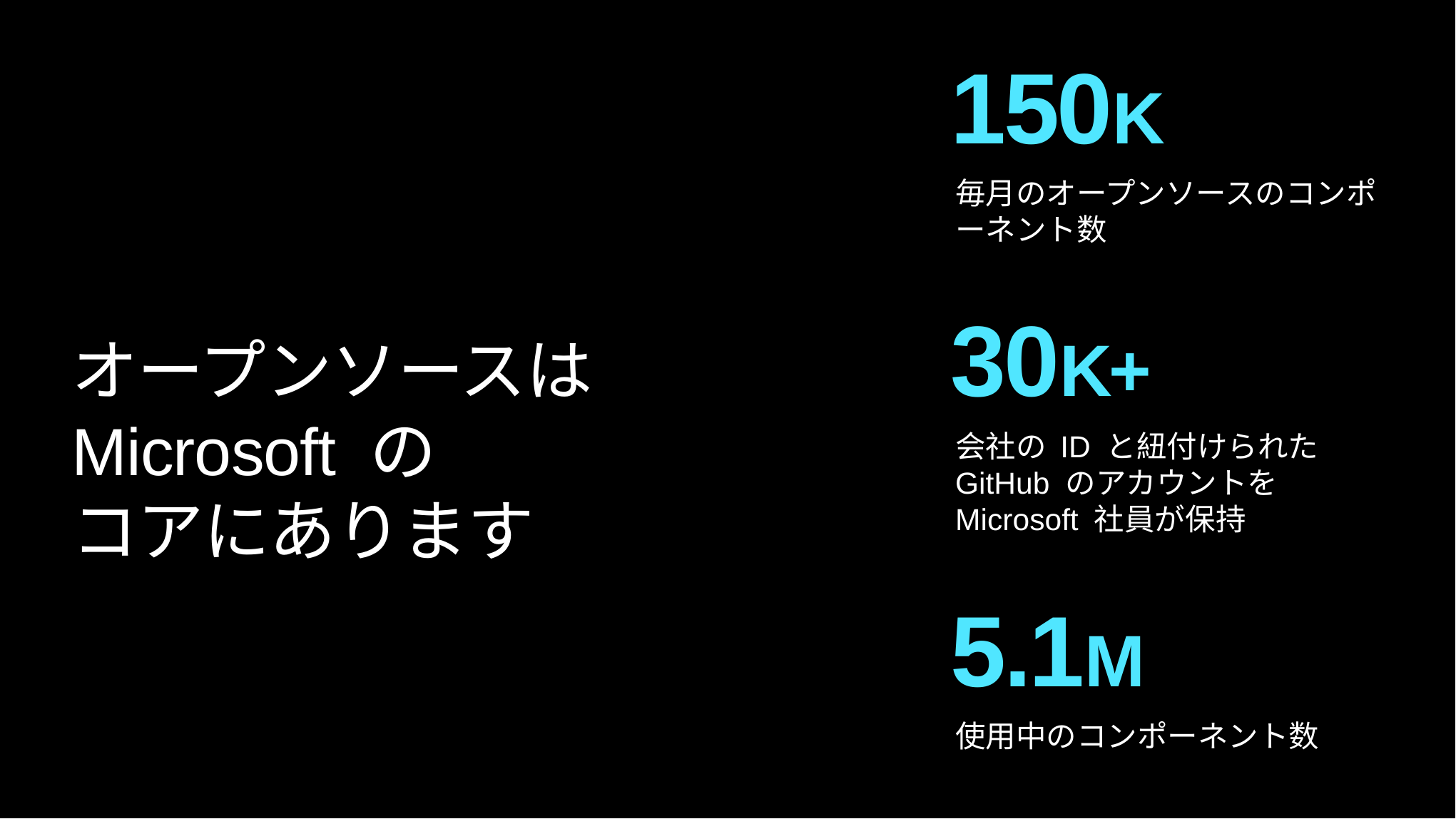

150K
毎月のオープンソースのコンポーネント数
30K+
会社の ID と紐付けられた GitHub のアカウントを Microsoft 社員が保持
オープンソースは
Microsoft の
コアにあります
5.1M
使用中のコンポーネント数